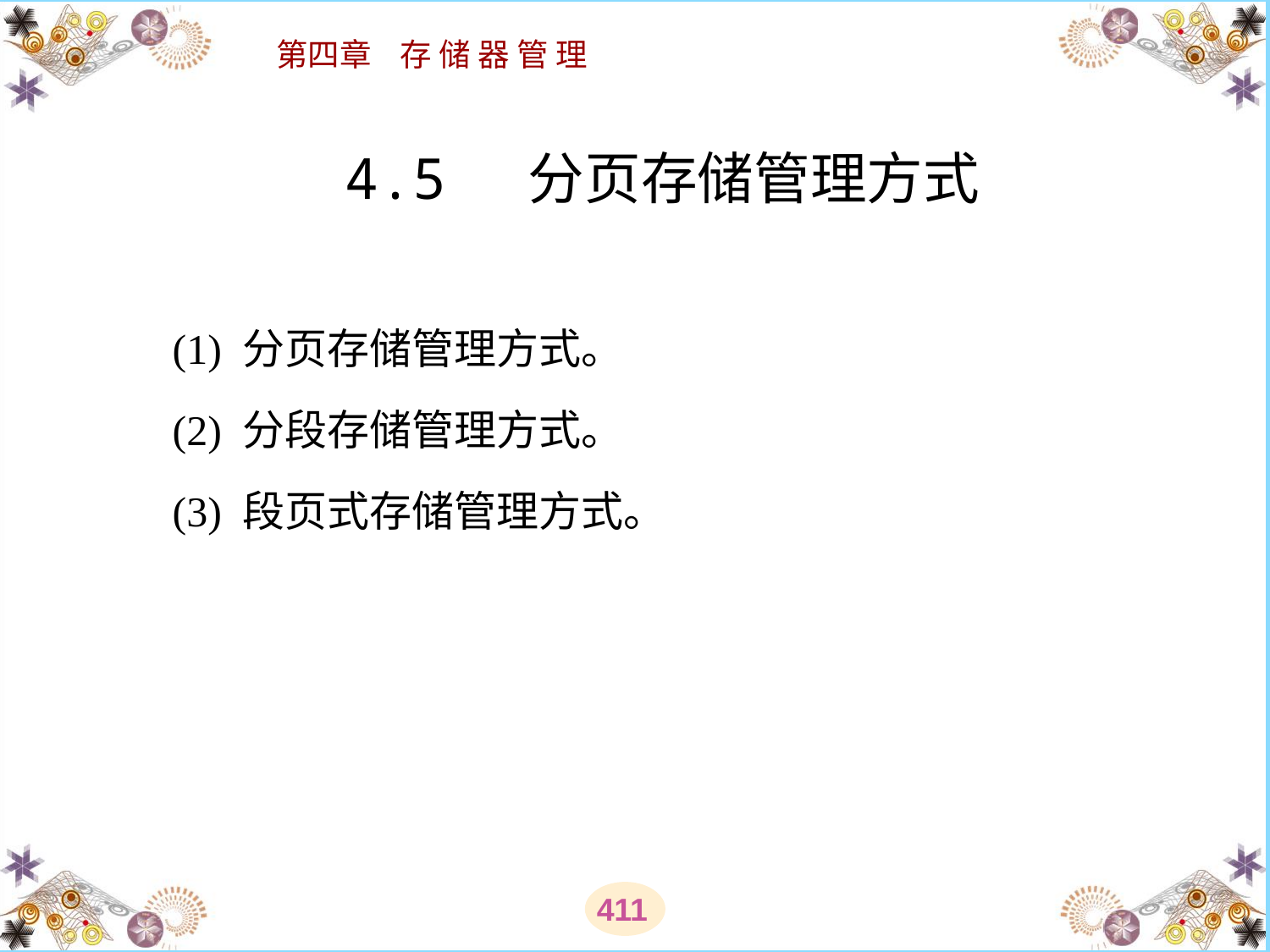

# 4.5  分页存储管理方式 　　(1) 分页存储管理方式。 　　(2) 分段存储管理方式。 　　(3) 段页式存储管理方式。